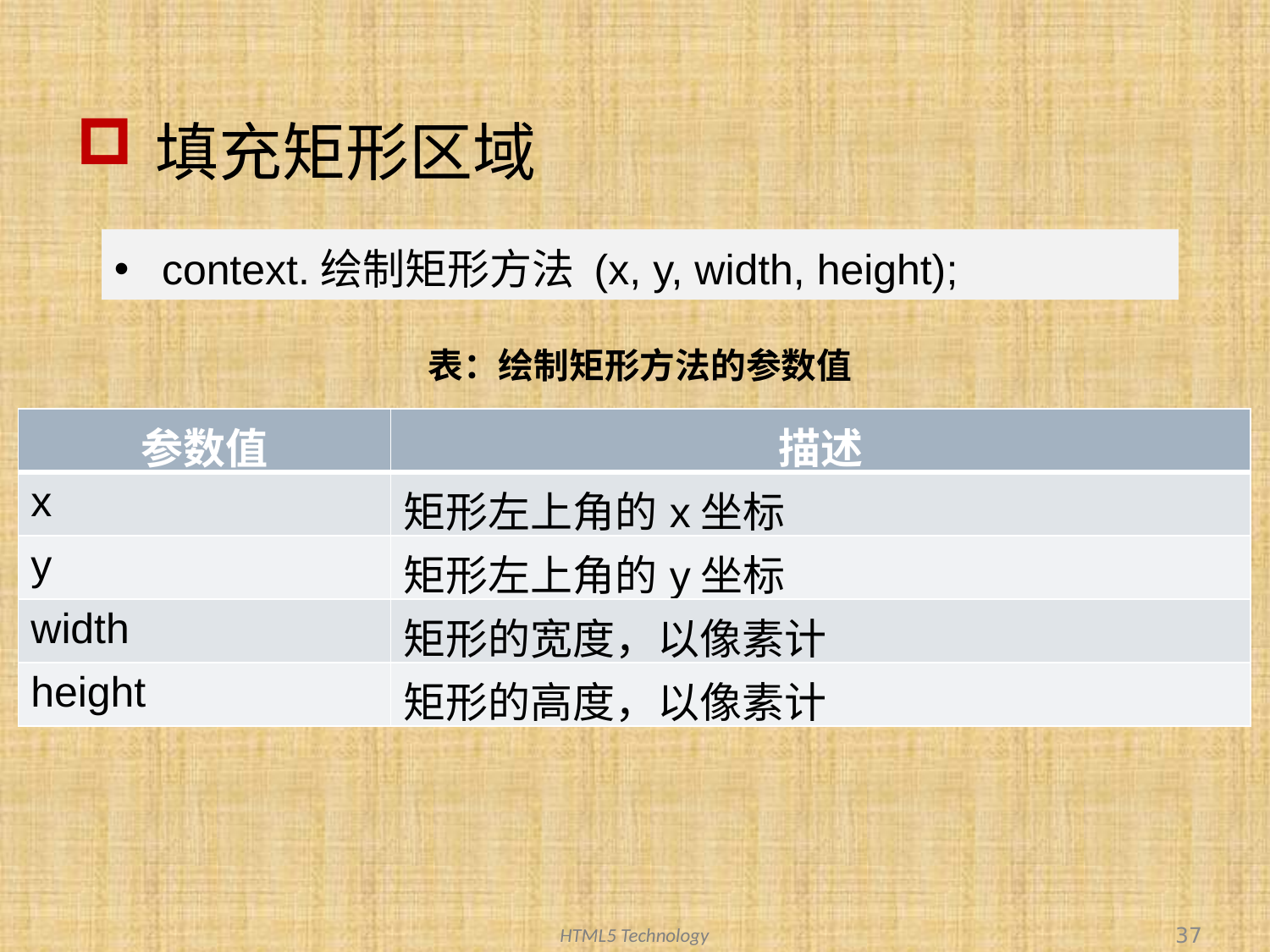

# 填充矩形区域
context.绘制矩形方法 (x, y, width, height);
表：绘制矩形方法的参数值
| 参数值 | 描述 |
| --- | --- |
| x | 矩形左上角的x坐标 |
| y | 矩形左上角的y坐标 |
| width | 矩形的宽度，以像素计 |
| height | 矩形的高度，以像素计 |
37
HTML5 Technology